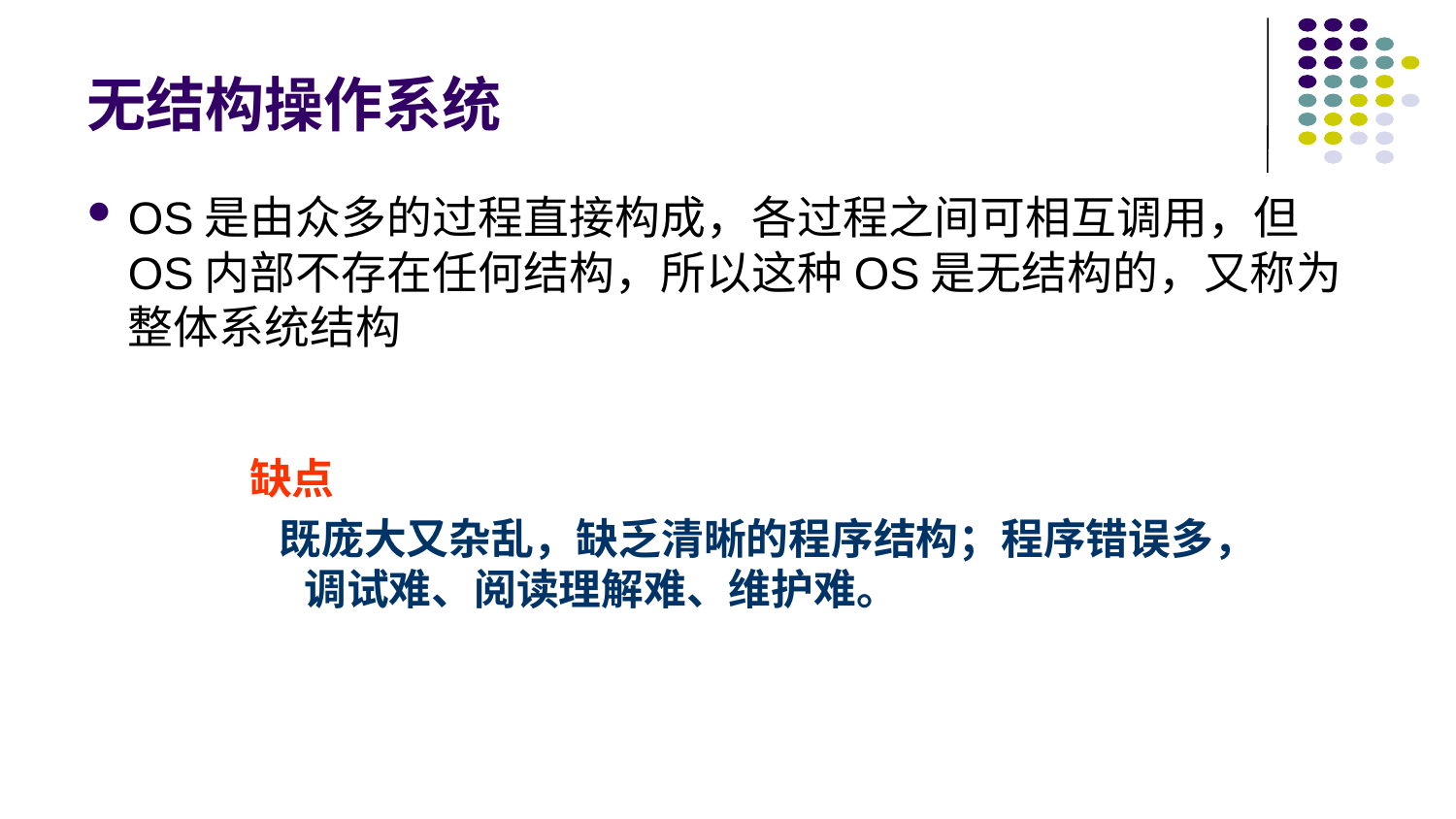

# 无结构操作系统
OS是由众多的过程直接构成，各过程之间可相互调用，但OS内部不存在任何结构，所以这种OS是无结构的，又称为整体系统结构
缺点
  既庞大又杂乱，缺乏清晰的程序结构；程序错误多，调试难、阅读理解难、维护难。
77